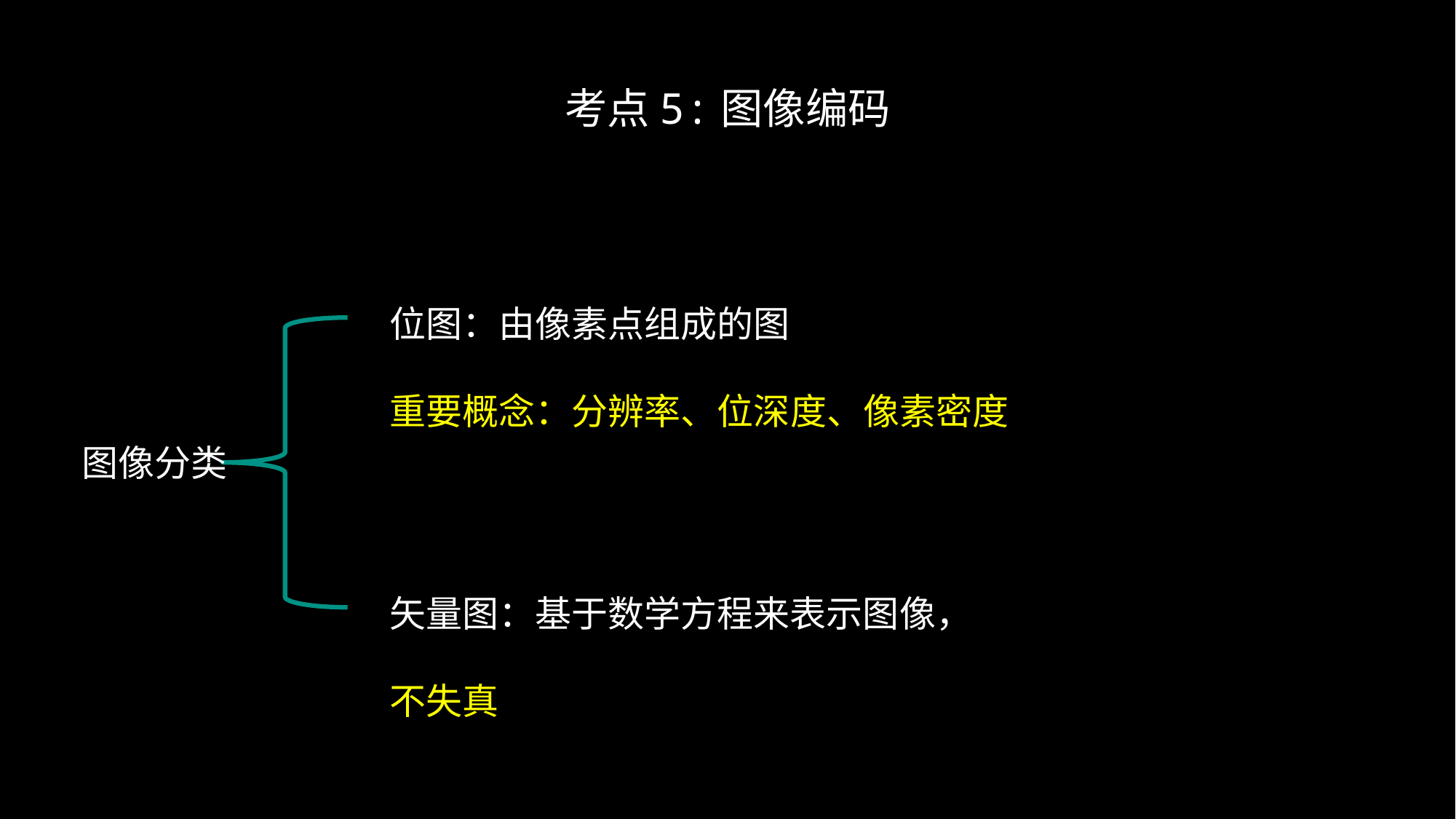

# 考点5:图像编码

位图：由像素点组成的图

重要概念：分辨率、位深度、像素密度

图像分类
矢量图：基于数学方程来表示图像，

不失真